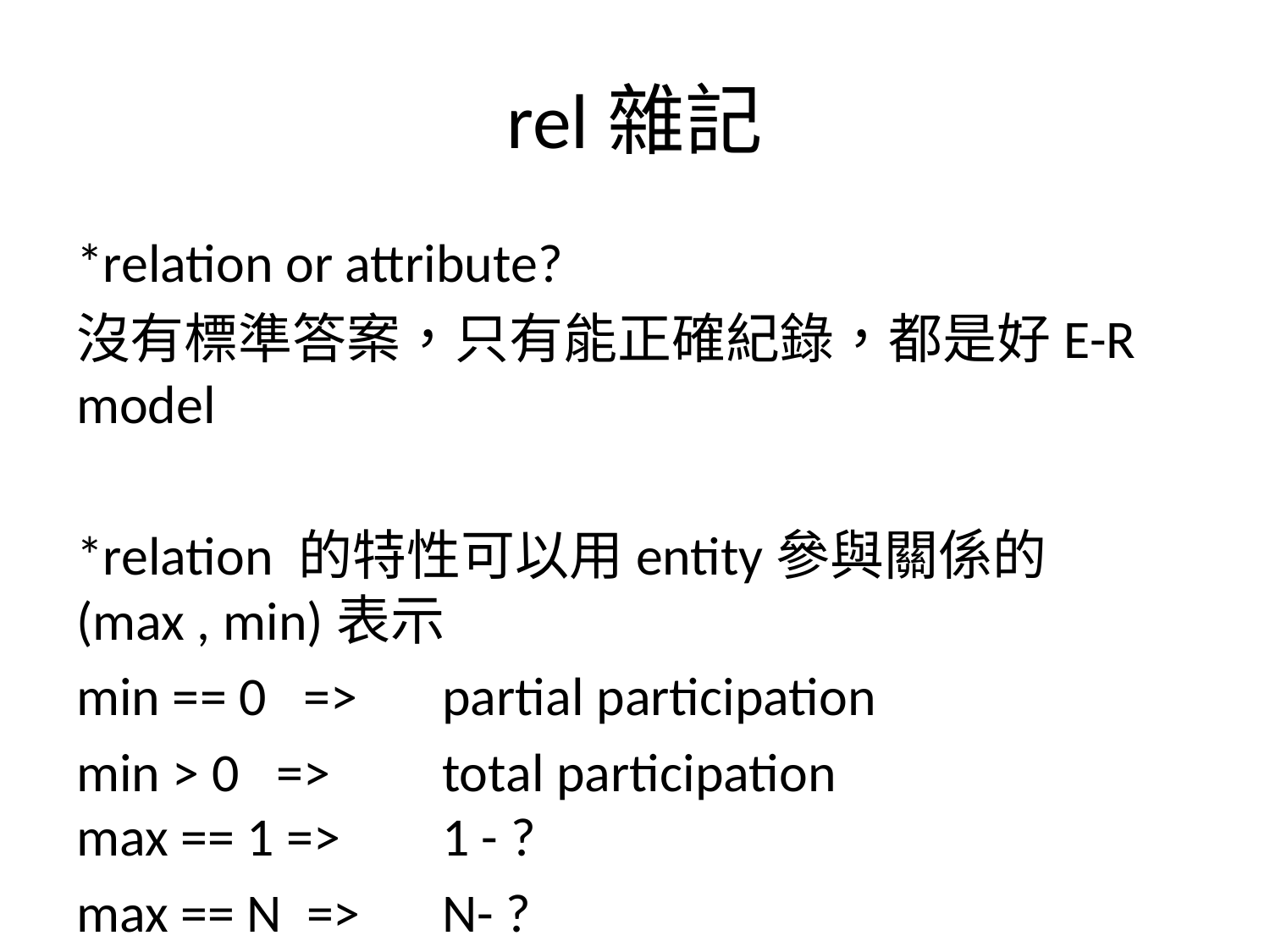

# rel雜記
*relation or attribute?
沒有標準答案，只有能正確紀錄，都是好E-R model

*relation 的特性可以用entity參與關係的(max , min)表示
min == 0   => 		partial participation
min > 0   => 		total participation
max == 1 => 		1 - ?
max == N  => 		N- ?